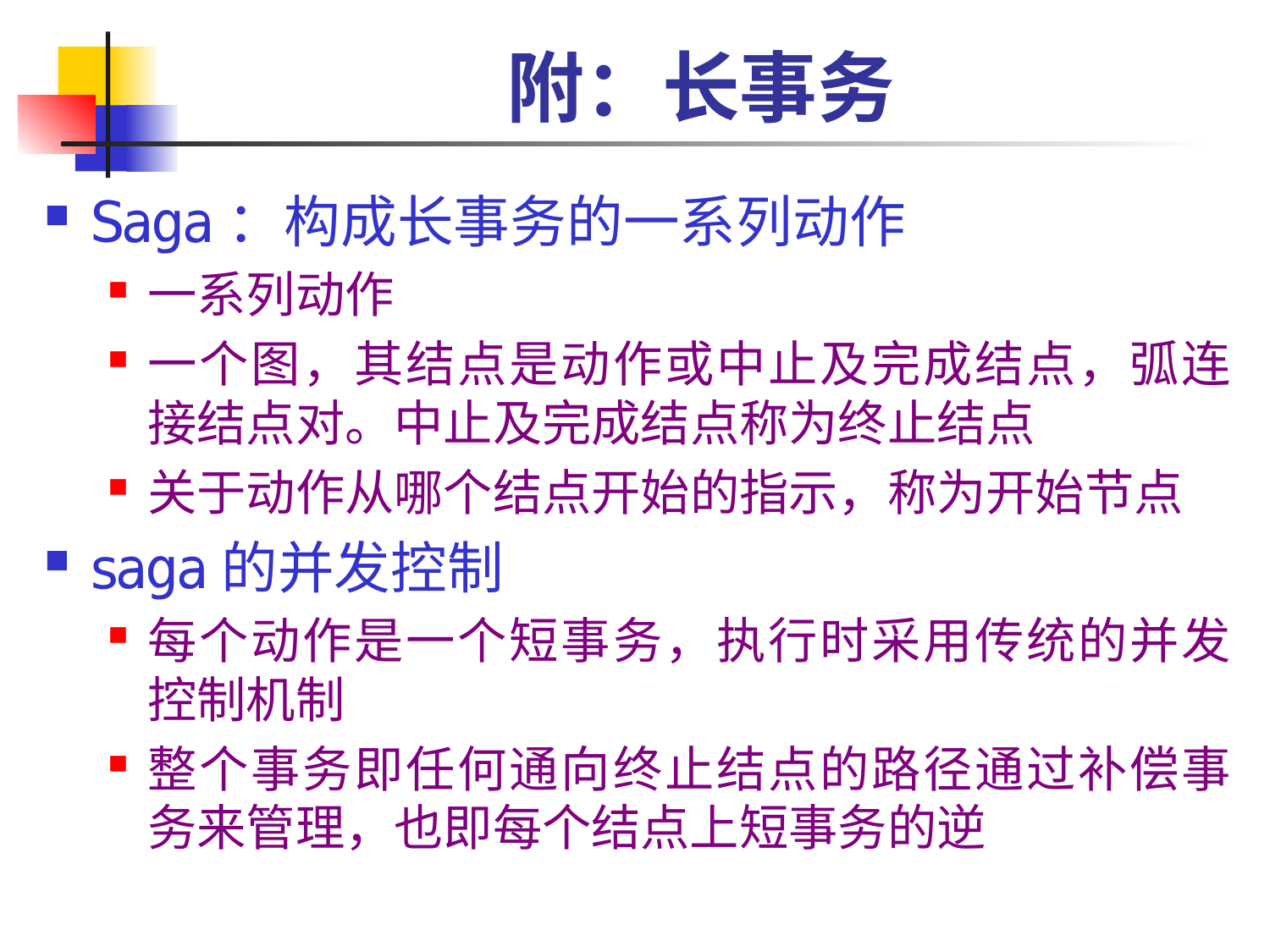

# 附：长事务
Saga：构成长事务的一系列动作
一系列动作
一个图，其结点是动作或中止及完成结点，弧连接结点对。中止及完成结点称为终止结点
关于动作从哪个结点开始的指示，称为开始节点
saga的并发控制
每个动作是一个短事务，执行时采用传统的并发控制机制
整个事务即任何通向终止结点的路径通过补偿事务来管理，也即每个结点上短事务的逆